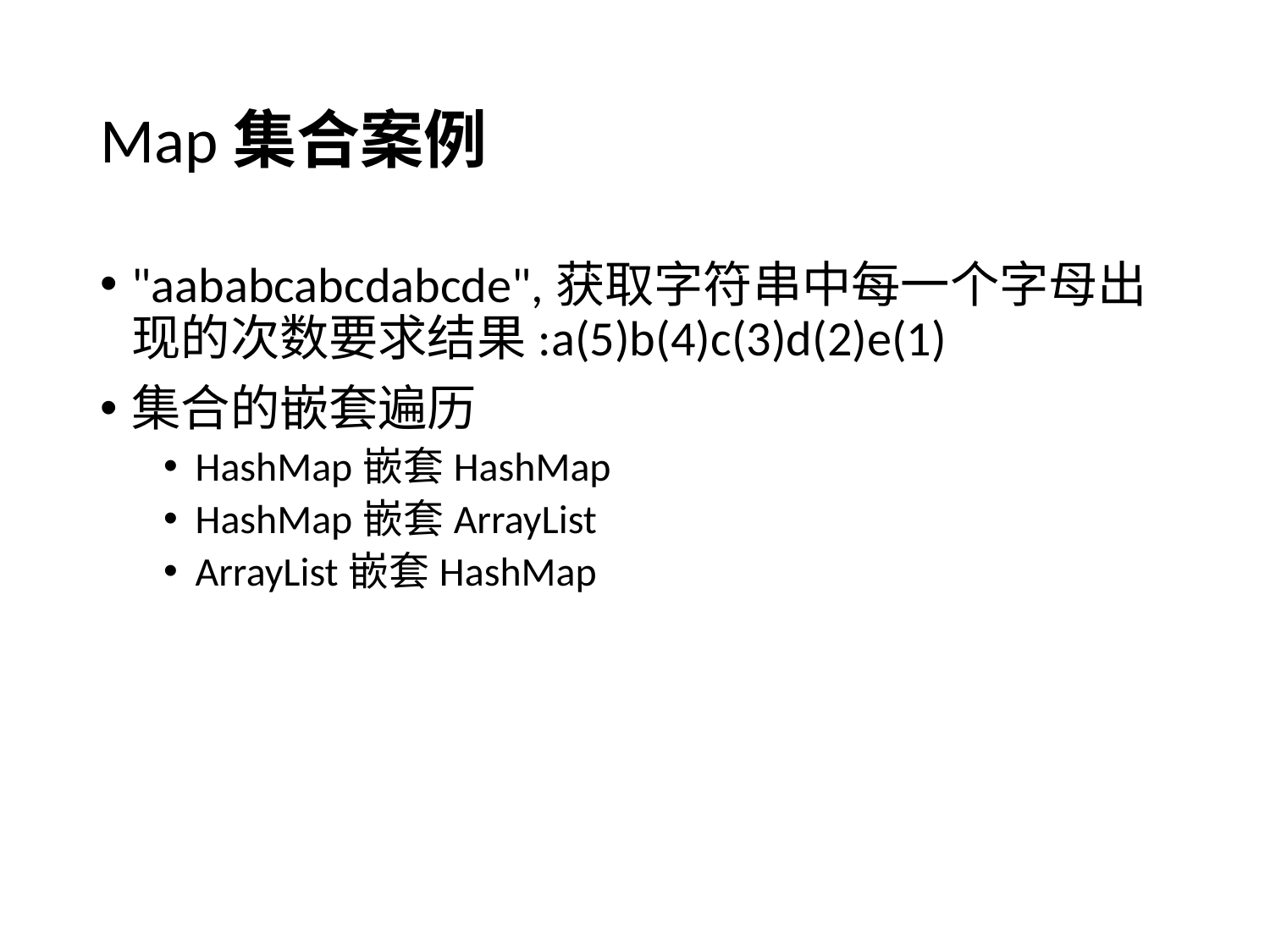

# Map集合案例
"aababcabcdabcde",获取字符串中每一个字母出现的次数要求结果:a(5)b(4)c(3)d(2)e(1)
集合的嵌套遍历
HashMap嵌套HashMap
HashMap嵌套ArrayList
ArrayList嵌套HashMap